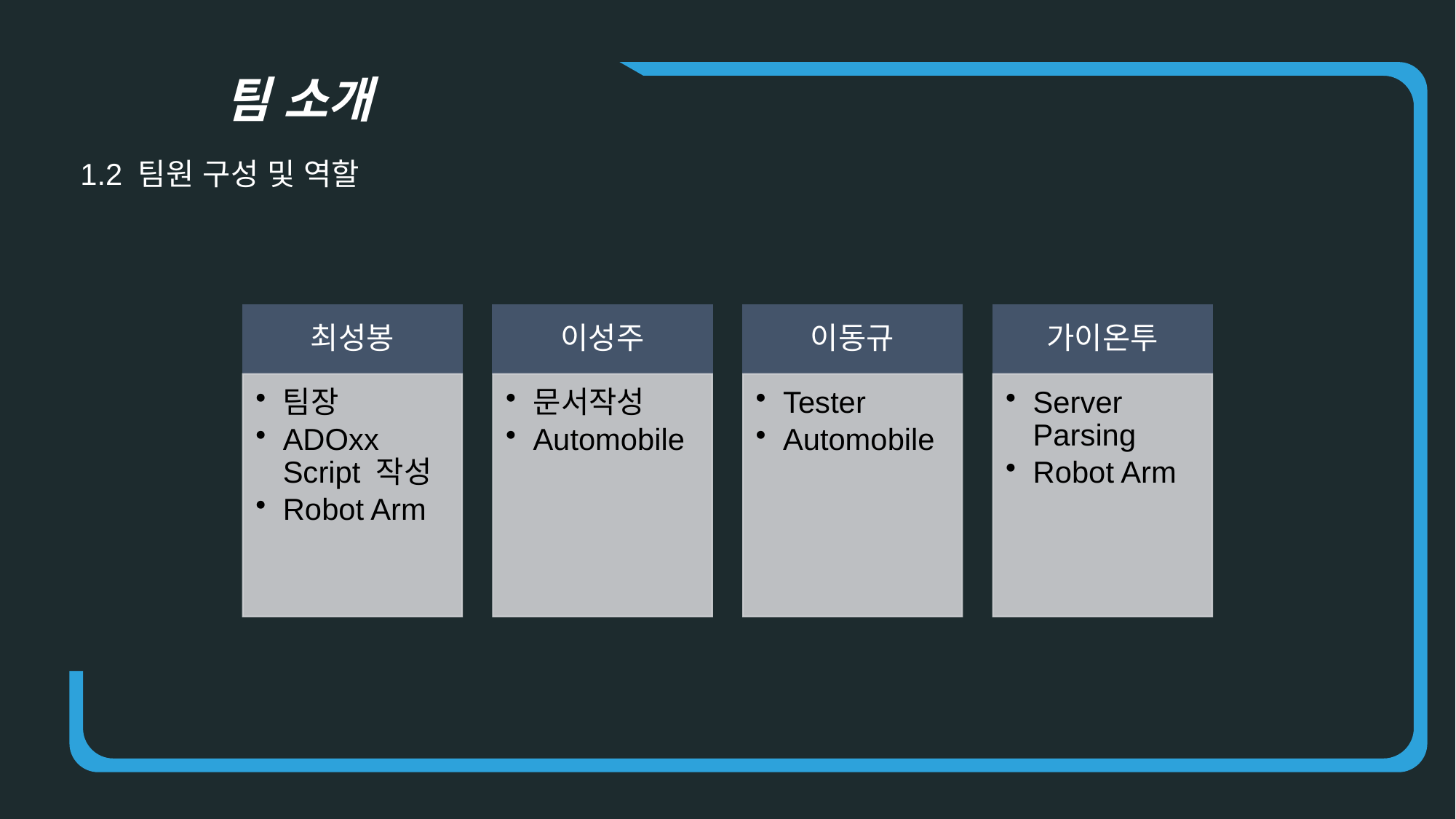

팀 소개

최성봉
팀장
ADOxx Script 작성
Robot Arm
이성주
문서작성
Automobile
이동규
Tester
Automobile
가이온투
Server Parsing
Robot Arm
1.2 팀원 구성 및 역할